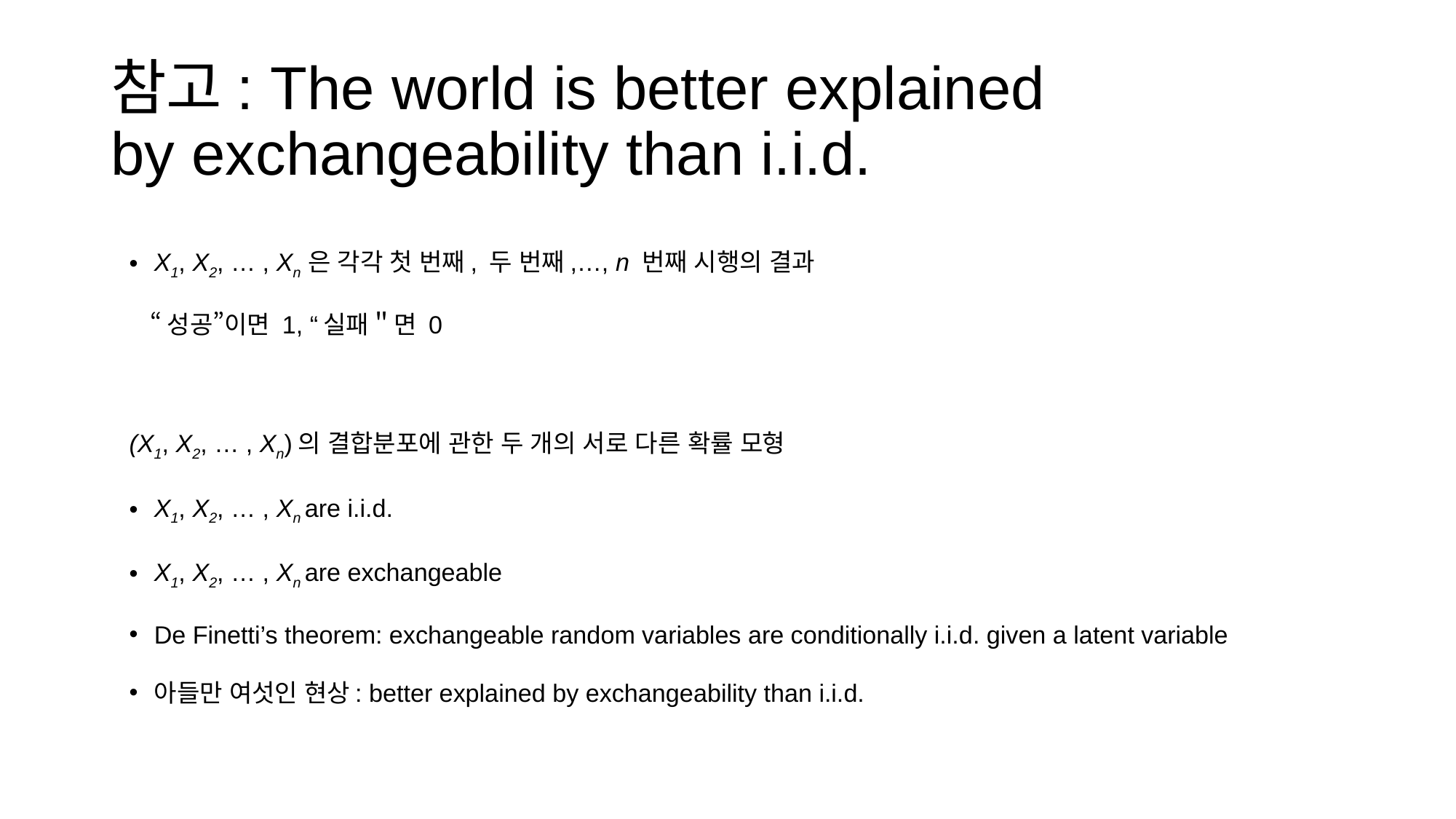

# 참고: The world is better explained by exchangeability than i.i.d.
X1, X2, … , Xn 은 각각 첫 번째, 두 번째,…, n 번째 시행의 결과
   “성공”이면 1, “실패＂면 0

(X1, X2, … , Xn)의 결합분포에 관한 두 개의 서로 다른 확률 모형
X1, X2, … , Xn are i.i.d.
X1, X2, … , Xn are exchangeable
De Finetti’s theorem: exchangeable random variables are conditionally i.i.d. given a latent variable
아들만 여섯인 현상: better explained by exchangeability than i.i.d.